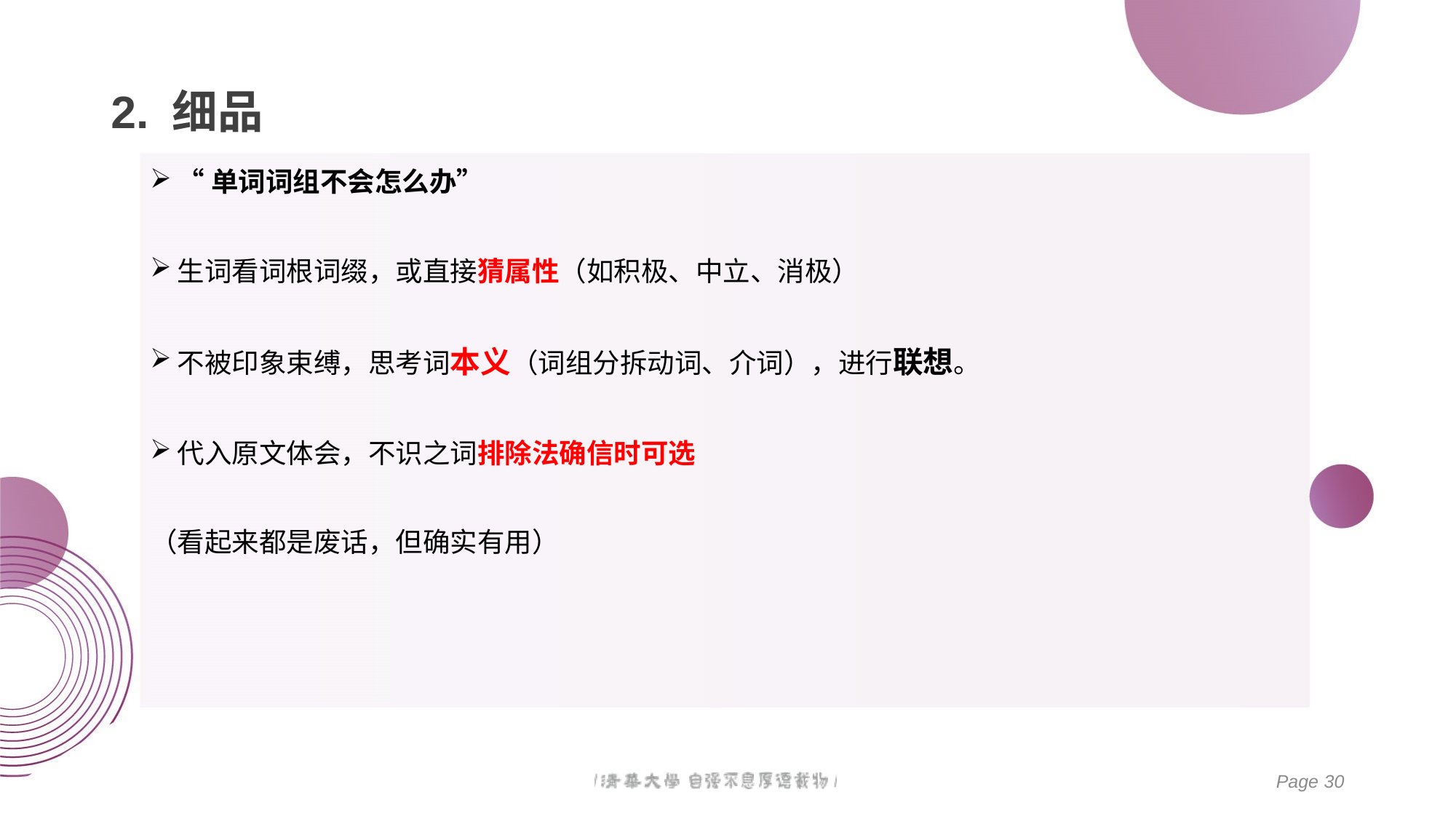

# 2. 细品
“单词词组不会怎么办”

生词看词根词缀，或直接猜属性（如积极、中立、消极）

不被印象束缚，思考词本义（词组分拆动词、介词），进行联想。

代入原文体会，不识之词排除法确信时可选

（看起来都是废话，但确实有用）
Page 30